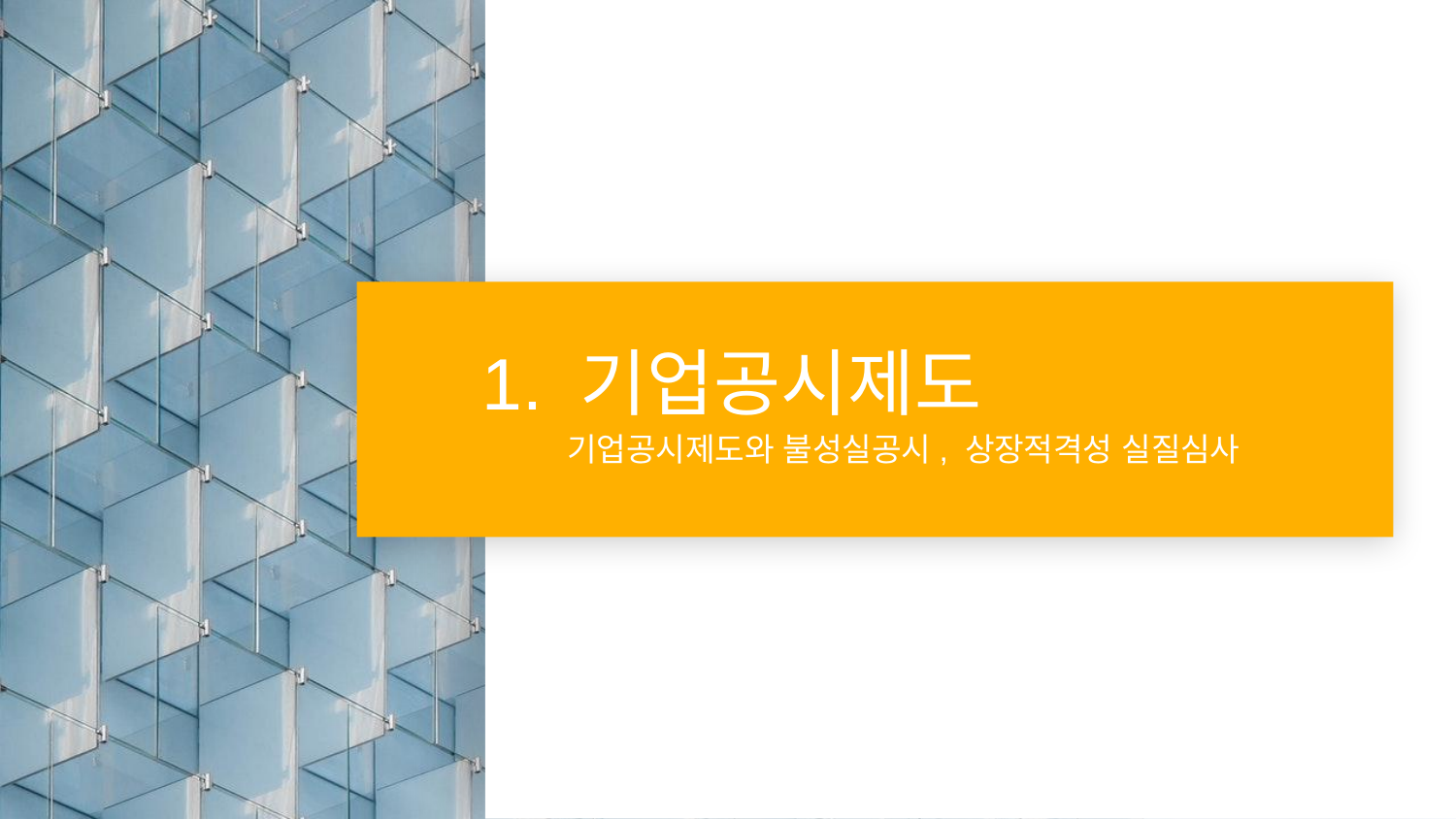

# 1. 기업공시제도
     기업공시제도와 불성실공시, 상장적격성 실질심사